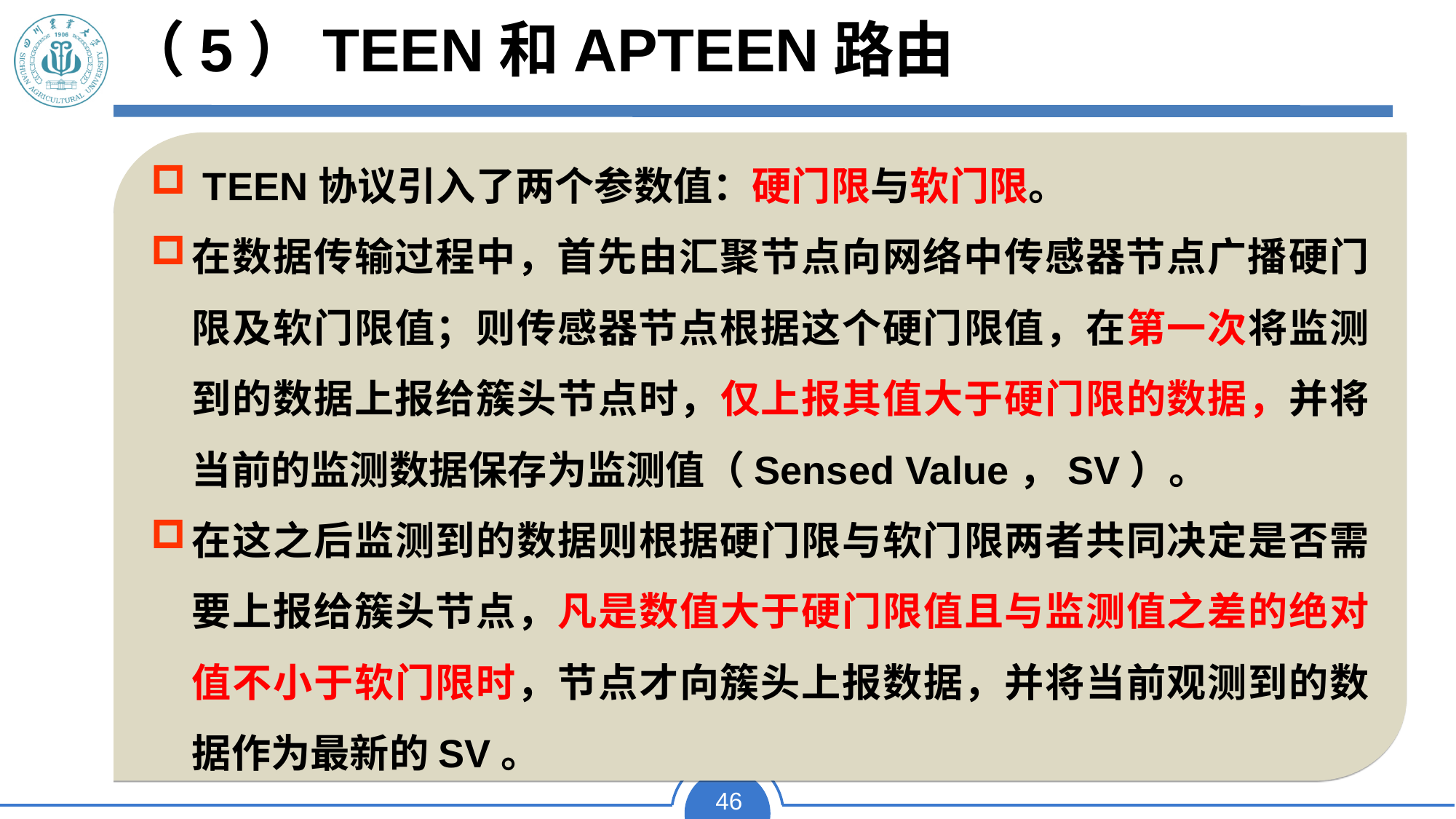

# （5）TEEN和APTEEN路由
 TEEN协议引入了两个参数值：硬门限与软门限。
在数据传输过程中，首先由汇聚节点向网络中传感器节点广播硬门限及软门限值；则传感器节点根据这个硬门限值，在第一次将监测到的数据上报给簇头节点时，仅上报其值大于硬门限的数据，并将当前的监测数据保存为监测值（Sensed Value，SV）。
在这之后监测到的数据则根据硬门限与软门限两者共同决定是否需要上报给簇头节点，凡是数值大于硬门限值且与监测值之差的绝对值不小于软门限时，节点才向簇头上报数据，并将当前观测到的数据作为最新的SV。